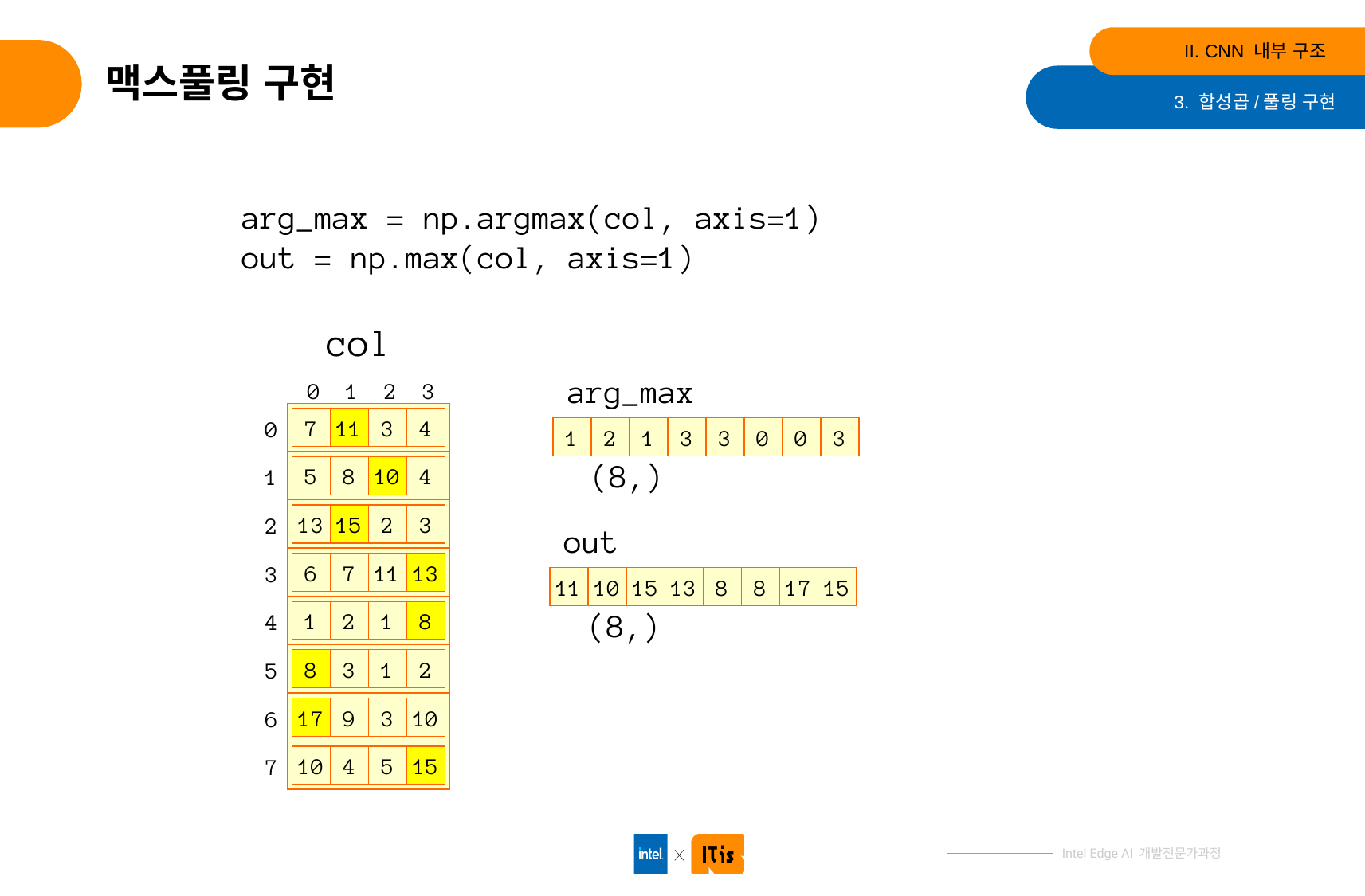

II. CNN 내부 구조
# 맥스풀링 구현
3. 합성곱/풀링 구현
arg_max = np.argmax(col, axis=1)
out = np.max(col, axis=1)
col
arg_max

0
1
2
3

7
11
3
4
0
1
2
1
3
3
0
0
3
(8,)

5
8
10
4
1

13
15
2
3
2
out

6
7
11
13
3
11
10
15
13
8
8
17
15

(8,)
1
2
1
8
4

8
3
1
2
5

17
9
3
10
6

10
4
5
15
7